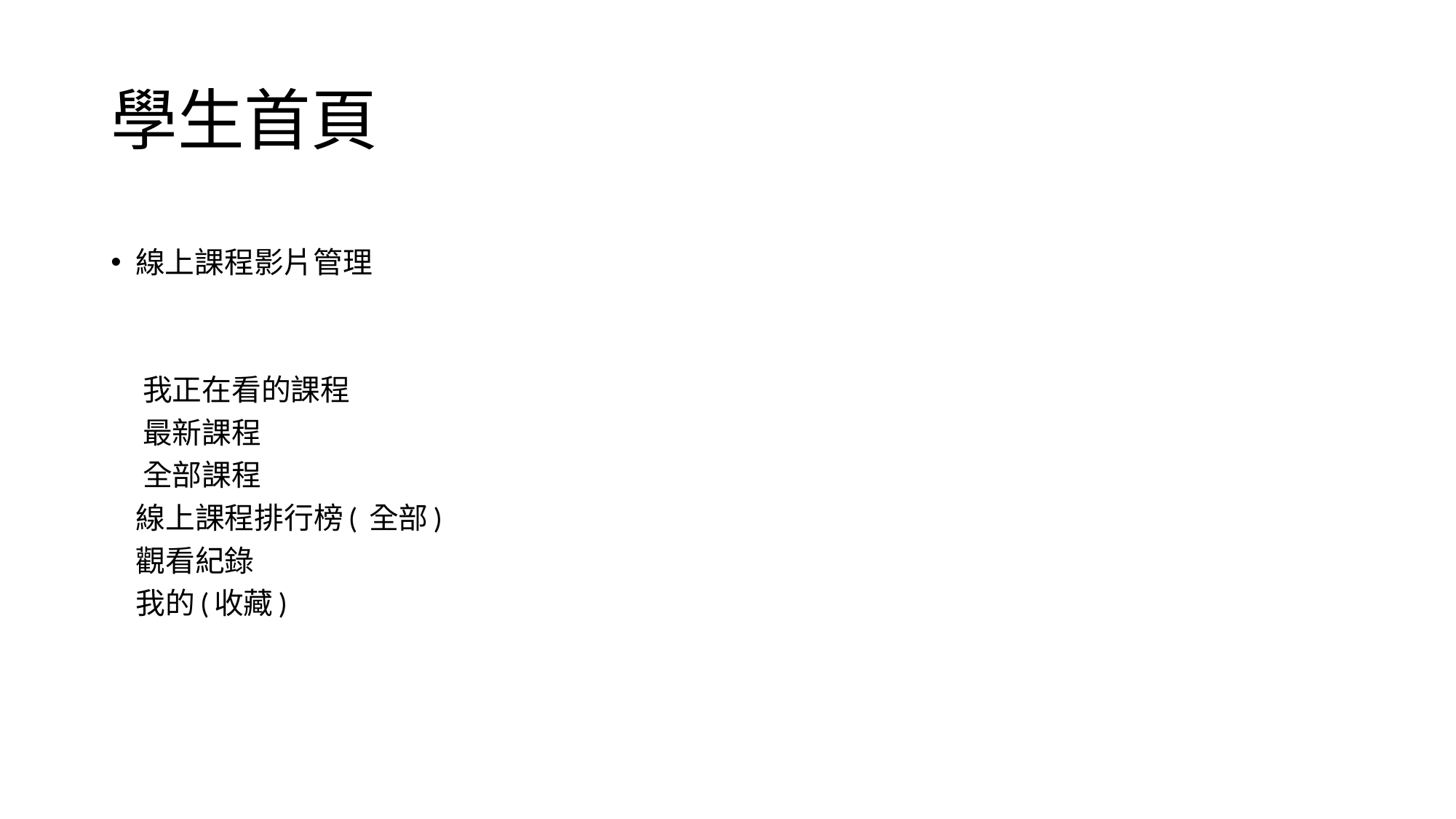

# 學生首頁

線上課程影片管理

    我正在看的課程
    最新課程
    全部課程
   線上課程排行榜( 全部)
   觀看紀錄
   我的(收藏)